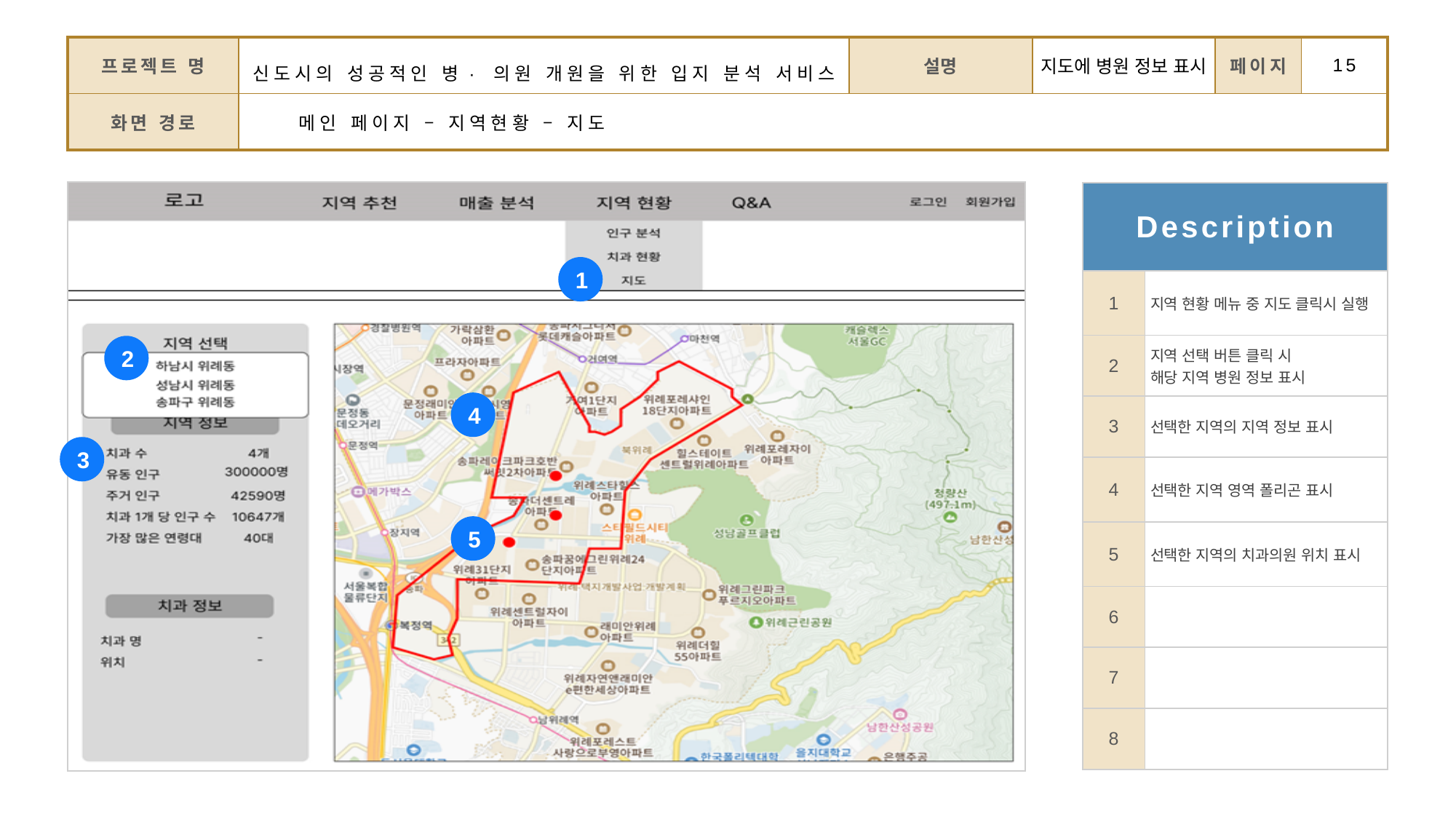

| 프로젝트 명 | 신도시의 성공적인 병·의원 개원을 위한 입지 분석 서비스 | 설명 | 지도에 병원 정보 표시 | 페이지 | 15 |
| --- | --- | --- | --- | --- | --- |
| 화면 경로 | 메인 페이지 – 지역현황 – 지도 |  |  |  |  |

| Description |  |
| --- | --- |
| 1 | 지역 현황 메뉴 중 지도 클릭시 실행 |
| 2 | 지역 선택 버튼 클릭 시 해당 지역 병원 정보 표시 |
| 3 | 선택한 지역의 지역 정보 표시 |
| 4 | 선택한 지역 영역 폴리곤 표시 |
| 5 | 선택한 지역의 치과의원 위치 표시 |
| 6 |  |
| 7 |  |
| 8 |  |
1
2
4
3
5